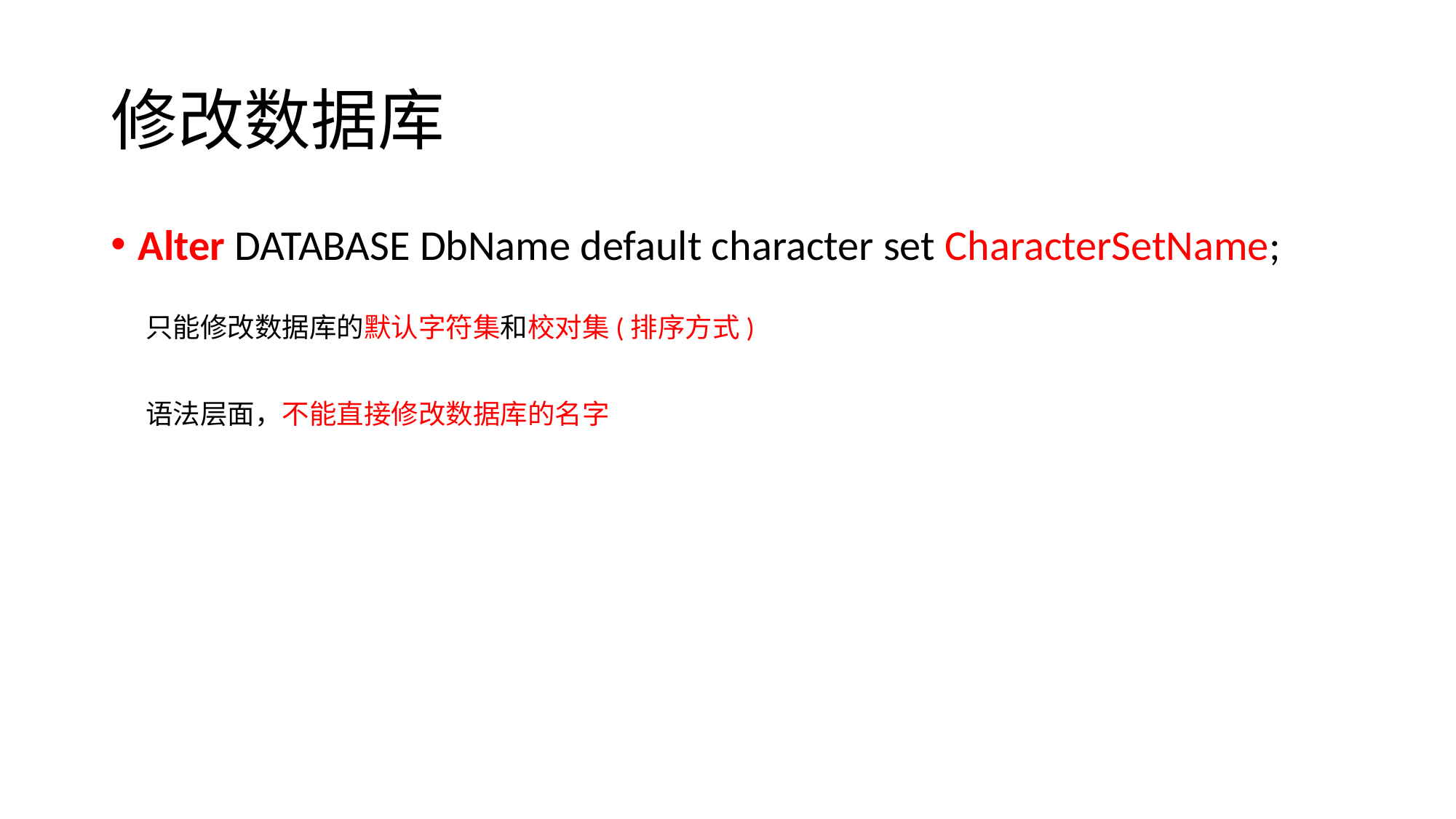

# 修改数据库
Alter DATABASE DbName default character set CharacterSetName;
只能修改数据库的默认字符集和校对集(排序方式)
语法层面，不能直接修改数据库的名字